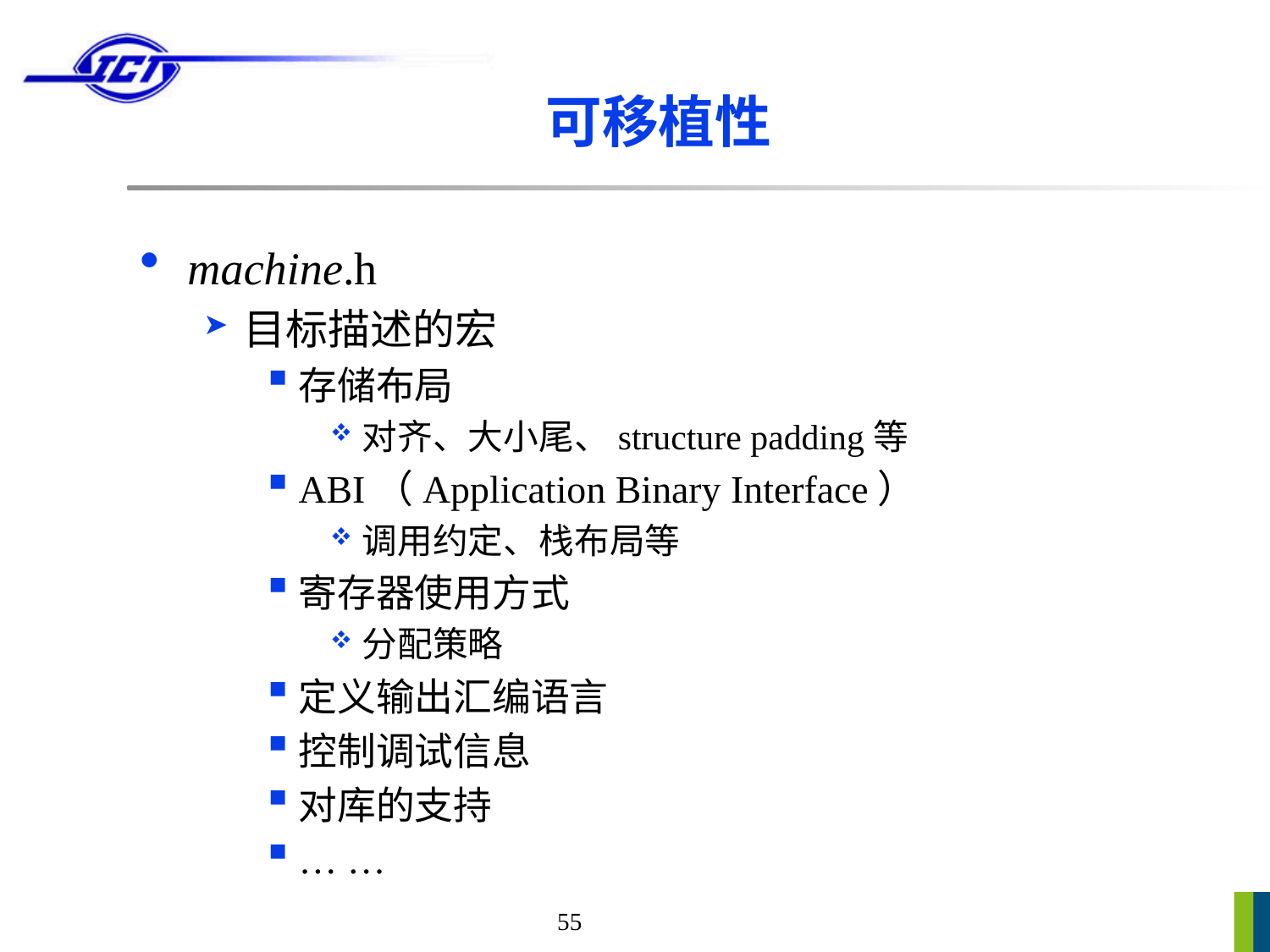

# 可移植性
machine.h
目标描述的宏
存储布局
对齐、大小尾、structure padding等
ABI（Application Binary Interface）
调用约定、栈布局等
寄存器使用方式
分配策略
定义输出汇编语言
控制调试信息
对库的支持
… …